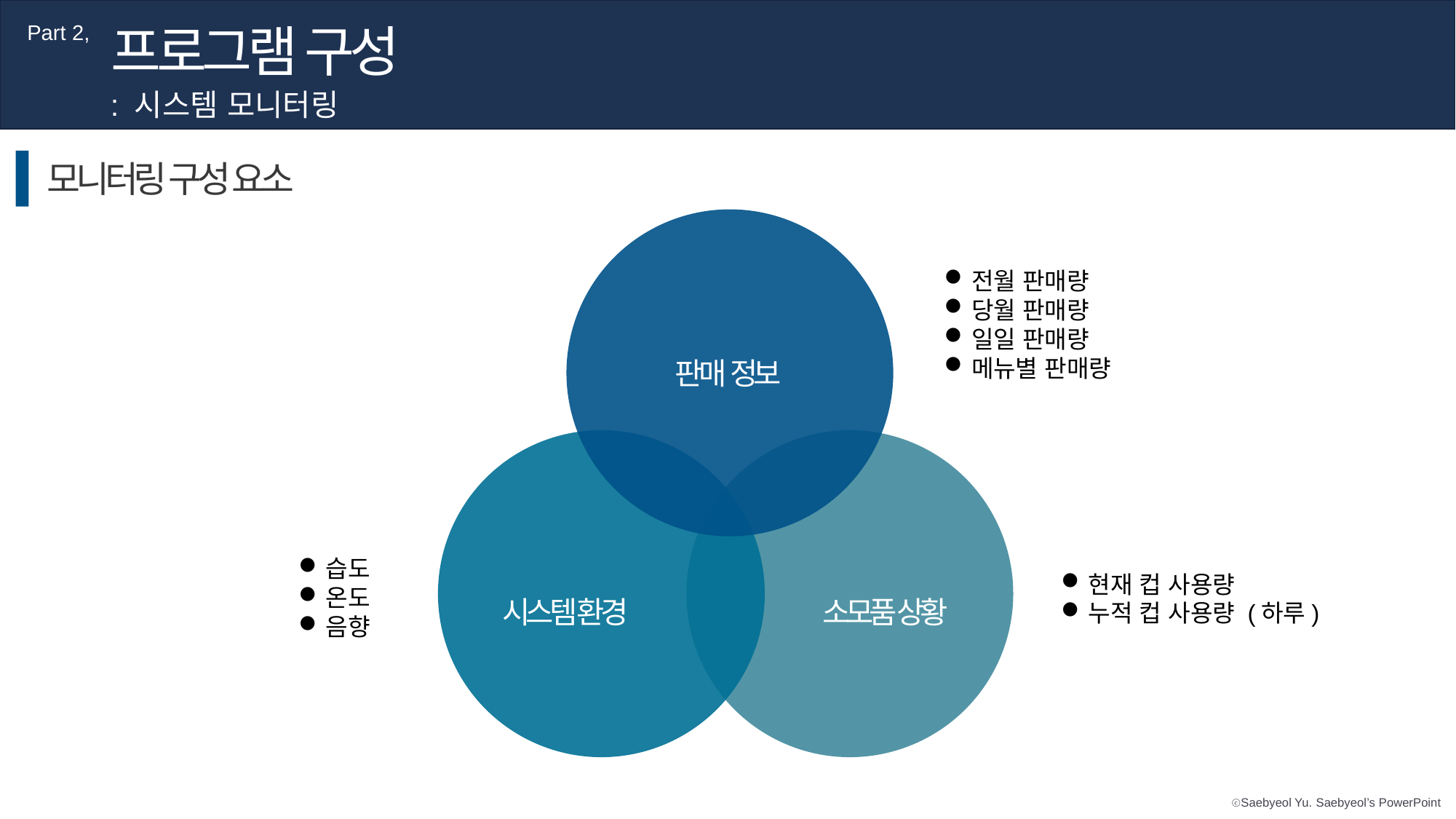

프로그램 구성
Part 2,
: 시스템 모니터링

모니터링 구성 요소

전월 판매량
당월 판매량
일일 판매량
메뉴별 판매량
판매  정보

습도
온도
음향
현재 컵 사용량
누적 컵 사용량 (하루)
시스템 환경
소모품 상황